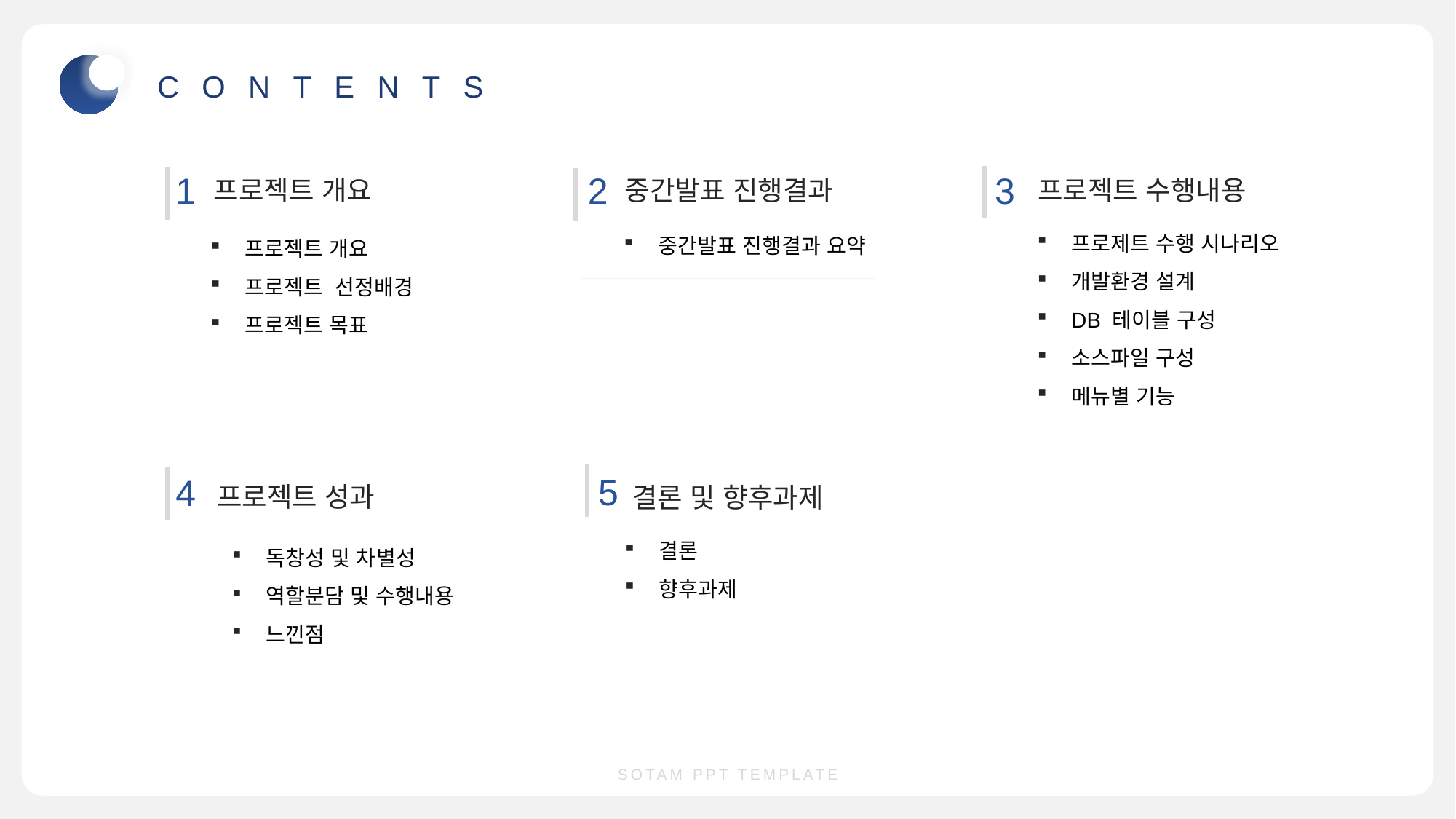

CONTENTS
 1
 2
 3
프로젝트 개요
중간발표 진행결과
프로젝트 수행내용
프로제트 수행 시나리오
개발환경 설계
DB 테이블 구성
소스파일 구성
메뉴별 기능

중간발표 진행결과 요약

프로젝트 개요
프로젝트  선정배경
프로젝트 목표
 5
 4
프로젝트 성과
결론 및 향후과제
결론
향후과제
독창성 및 차별성
역할분담 및 수행내용
느낀점
SOTAM PPT TEMPLATE